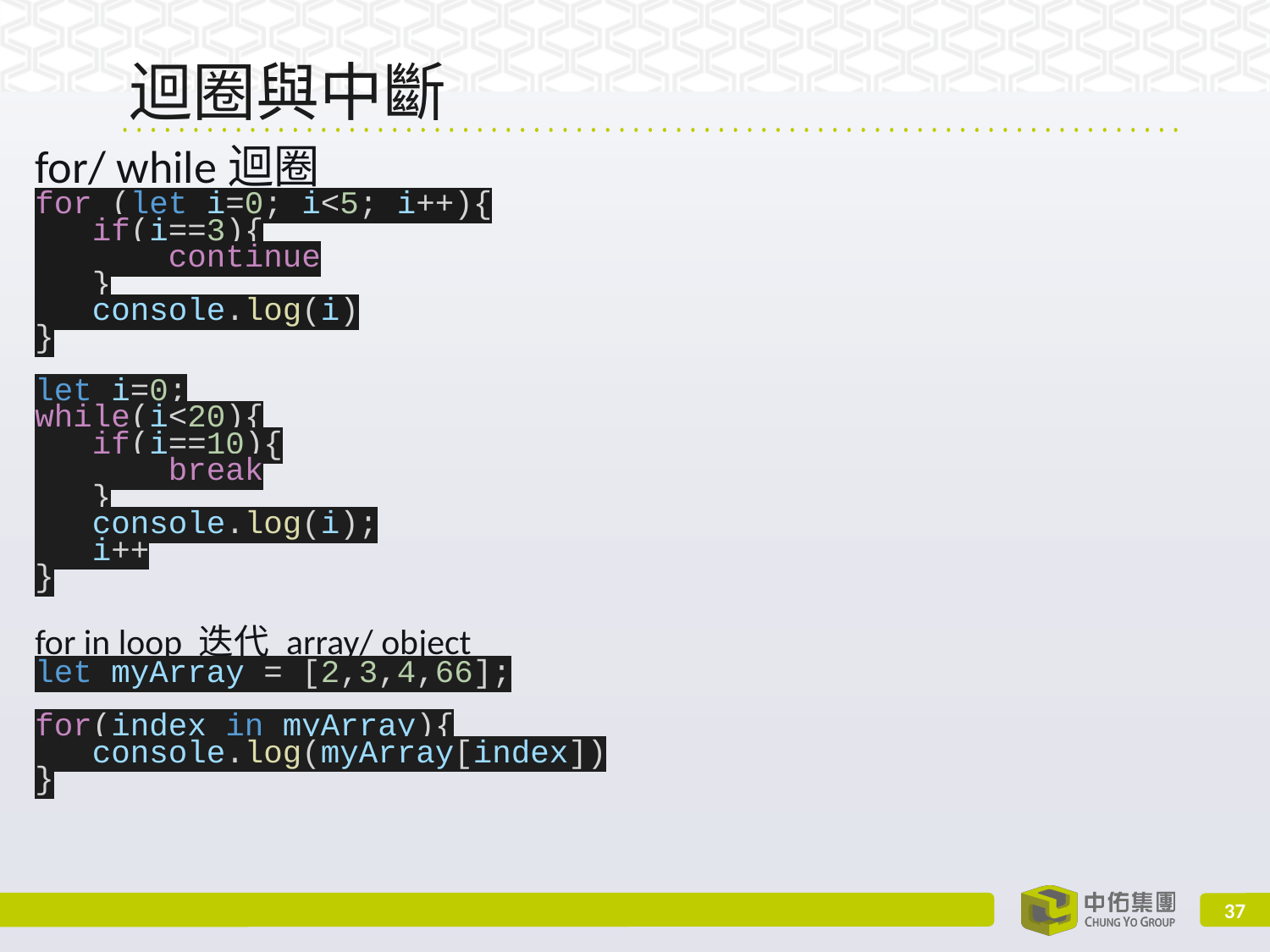

# 迴圈與中斷
for/ while迴圈
for (let i=0; i<5; i++){
   if(i==3){
       continue
   }
   console.log(i)
}

let i=0;
while(i<20){
   if(i==10){
       break
   }
   console.log(i);
   i++
}

for in loop 迭代 array/ object
let myArray = [2,3,4,66];

for(index in myArray){
   console.log(myArray[index])
}
37